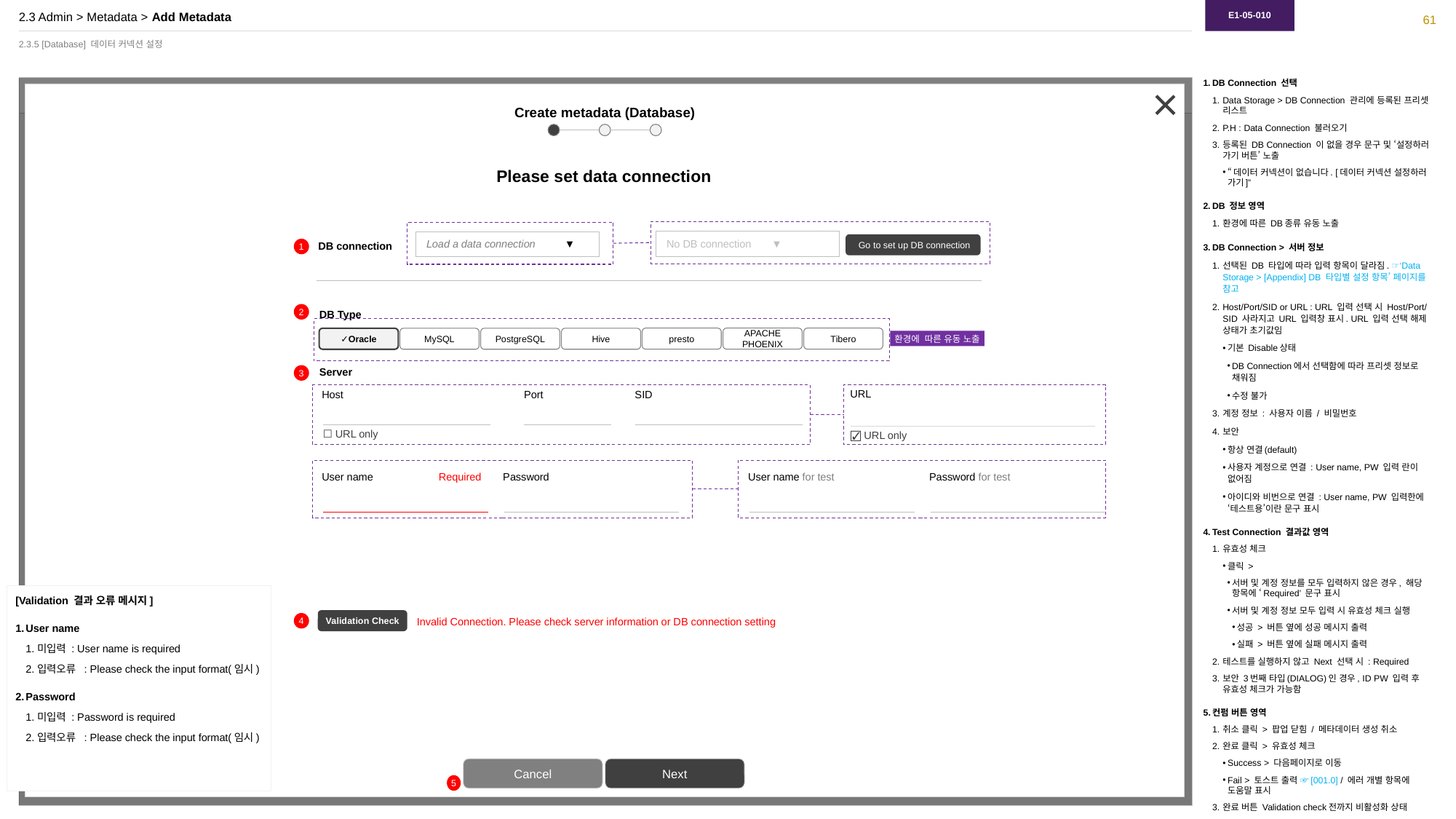

E1-05-010
61
# 2.3 Admin > Metadata > Add Metadata
2.3.5 [Database] 데이터 커넥션 설정
DB Connection 선택
Data Storage > DB Connection 관리에 등록된 프리셋 리스트
P.H : Data Connection 불러오기
등록된 DB Connection 이 없을 경우 문구 및 ‘설정하러 가기 버튼’ 노출
“데이터 커넥션이 없습니다. [데이터 커넥션 설정하러 가기]”
DB 정보 영역
환경에 따른 DB종류 유동 노출
DB Connection > 서버 정보
선택된 DB 타입에 따라 입력 항목이 달라짐. ☞‘Data Storage > [Appendix] DB 타입별 설정 항목’ 페이지를 참고
Host/Port/SID or URL : URL 입력 선택 시 Host/Port/SID 사라지고 URL 입력창 표시. URL 입력 선택 해제 상태가 초기값임
기본 Disable상태
DB Connection에서 선택함에 따라 프리셋 정보로 채워짐
수정 불가
계정 정보 : 사용자 이름 / 비밀번호
보안
항상 연결(default)
사용자 계정으로 연결 : User name, PW 입력 란이 없어짐
아이디와 비번으로 연결 : User name, PW 입력한에 ‘테스트용’이란 문구 표시
Test Connection 결과값 영역
유효성 체크
클릭 >
서버 및 계정 정보를 모두 입력하지 않은 경우, 해당 항목에 ‘Required’ 문구 표시
서버 및 계정 정보 모두 입력 시 유효성 체크 실행
성공 > 버튼 옆에 성공 메시지 출력
실패 > 버튼 옆에 실패 메시지 출력
테스트를 실행하지 않고 Next 선택 시 : Required
보안 3번째 타입(DIALOG)인 경우, ID PW 입력 후 유효성 체크가 가능함
컨펌 버튼 영역
취소 클릭 > 팝업 닫힘 / 메타데이터 생성 취소
완료 클릭 > 유효성 체크
Success > 다음페이지로 이동
Fail > 토스트 출력 ☞[001.0] / 에러 개별 항목에 도움말 표시
완료 버튼 Validation check전까지 비활성화 상태
Create metadata (Database)

Please set data connection

No DB connection       ▼
Load a data connection          ▼
DB connection
 Go to set up DB connection
1
DB Type

Server
2

presto
APACHE PHOENIX
Tibero
✓Oracle
MySQL
PostgreSQL
Hive
환경에  따른 유동 노출
3
URL
Host
Port
SID

☐ URL only
☑ URL only

User name
Password
User name for test
Password for test
Required
[Validation 결과 오류 메시지]
User name
미입력 : User name is required
입력오류  : Please check the input format(임시)
Password
미입력 : Password is required
입력오류  : Please check the input format(임시)
Invalid Connection. Please check server information or DB connection setting
Validation Check
4
Cancel
Next
5